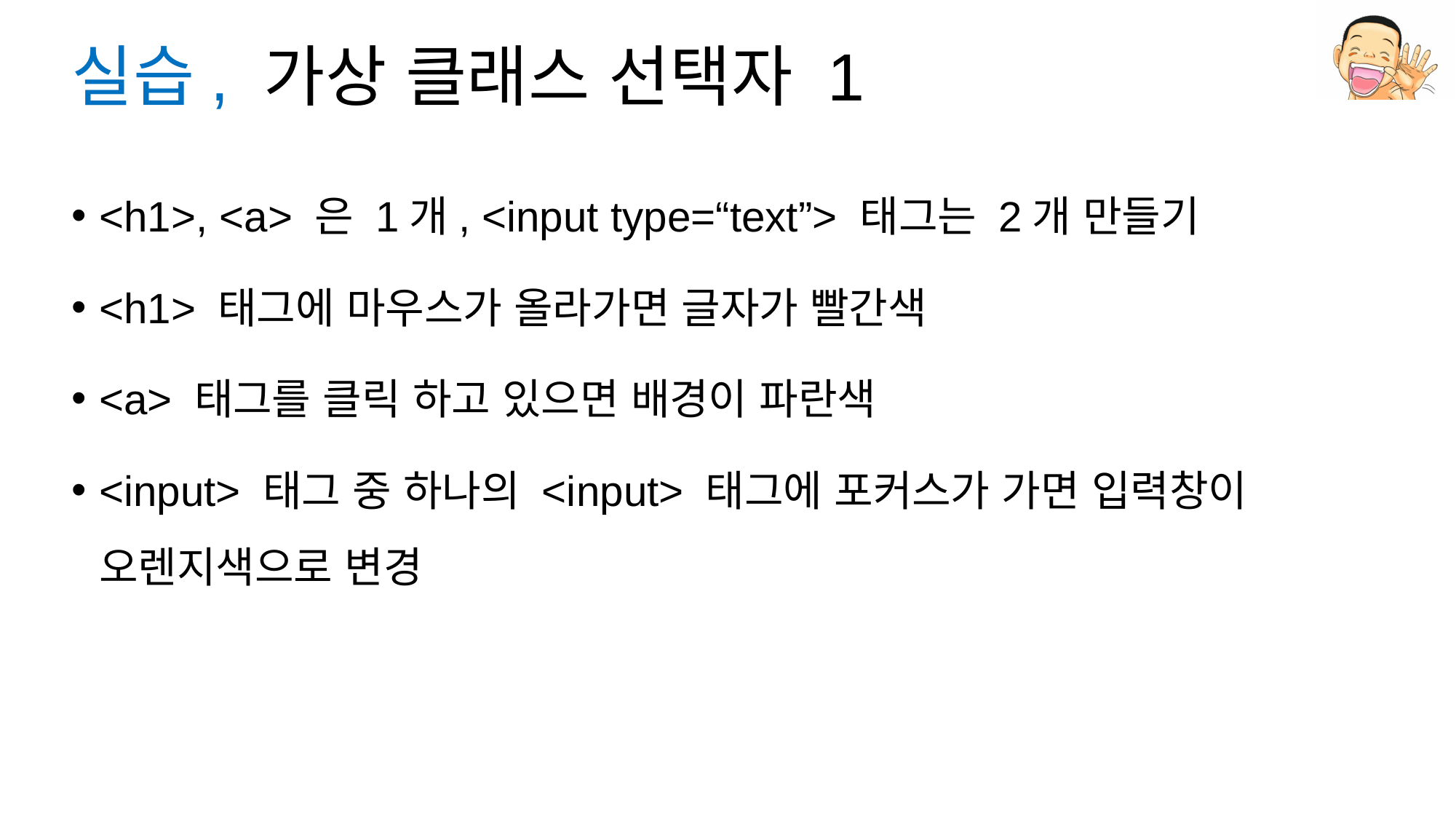

# 실습, 가상 클래스 선택자 1
<h1>, <a> 은 1개, <input type=“text”> 태그는 2개 만들기
<h1> 태그에 마우스가 올라가면 글자가 빨간색
<a> 태그를 클릭 하고 있으면 배경이 파란색
<input> 태그 중 하나의 <input> 태그에 포커스가 가면 입력창이 오렌지색으로 변경